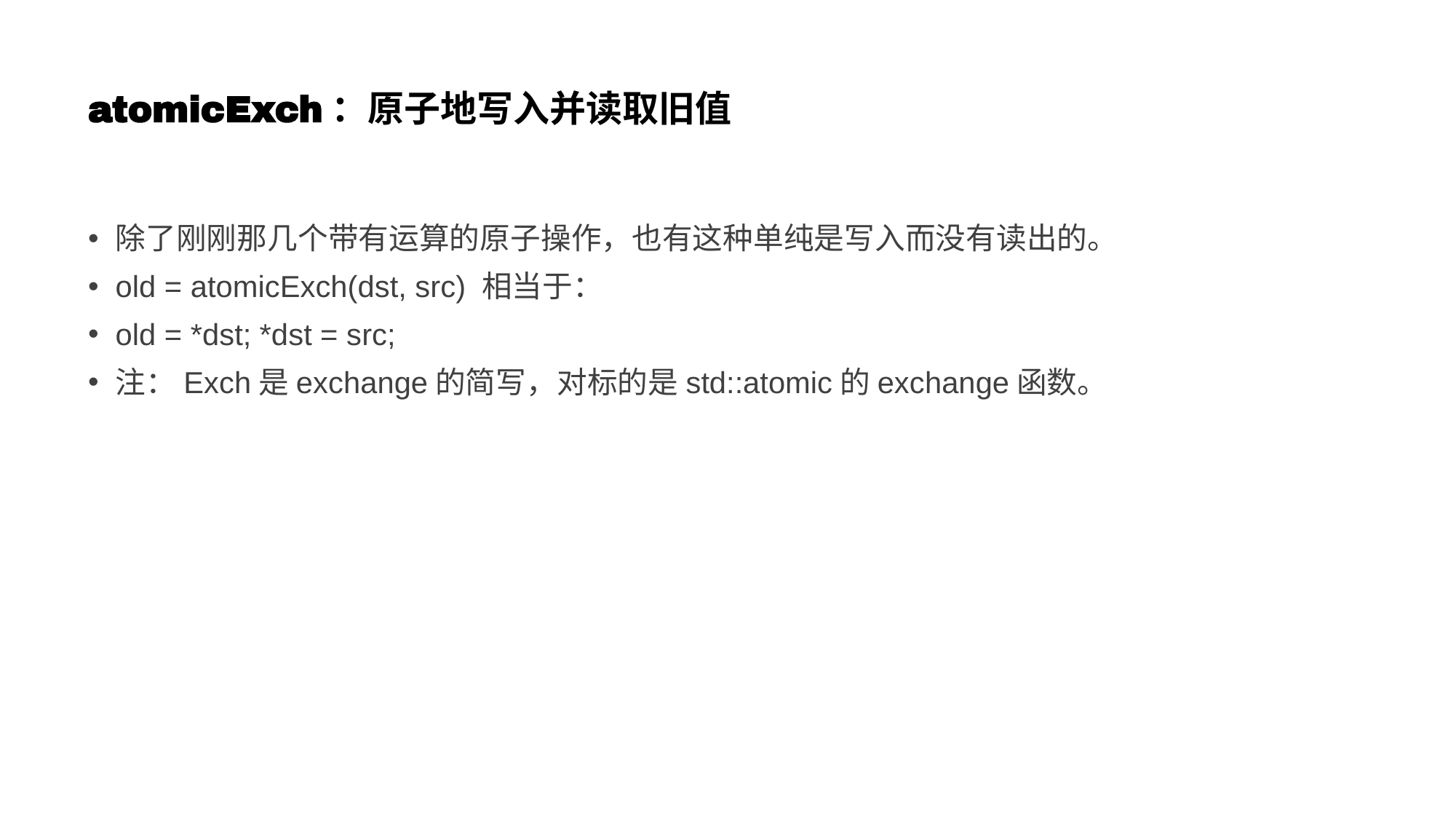

# atomicExch：原子地写入并读取旧值
除了刚刚那几个带有运算的原子操作，也有这种单纯是写入而没有读出的。
old = atomicExch(dst, src) 相当于：
old = *dst; *dst = src;
注：Exch是exchange的简写，对标的是std::atomic的exchange函数。